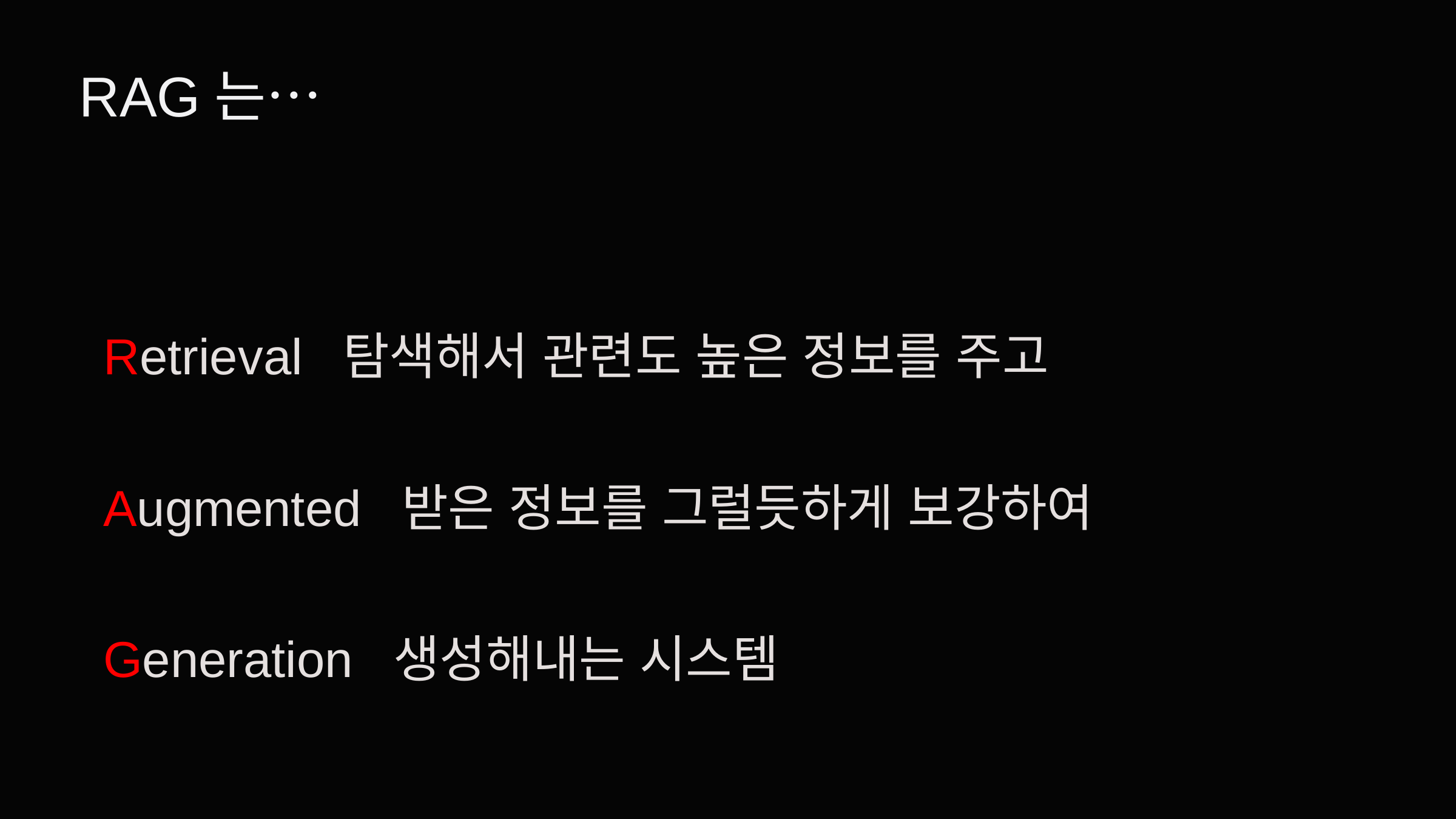

RAG는…
Retrieval  탐색해서 관련도 높은 정보를 주고
Augmented  받은 정보를 그럴듯하게 보강하여
Generation  생성해내는 시스템